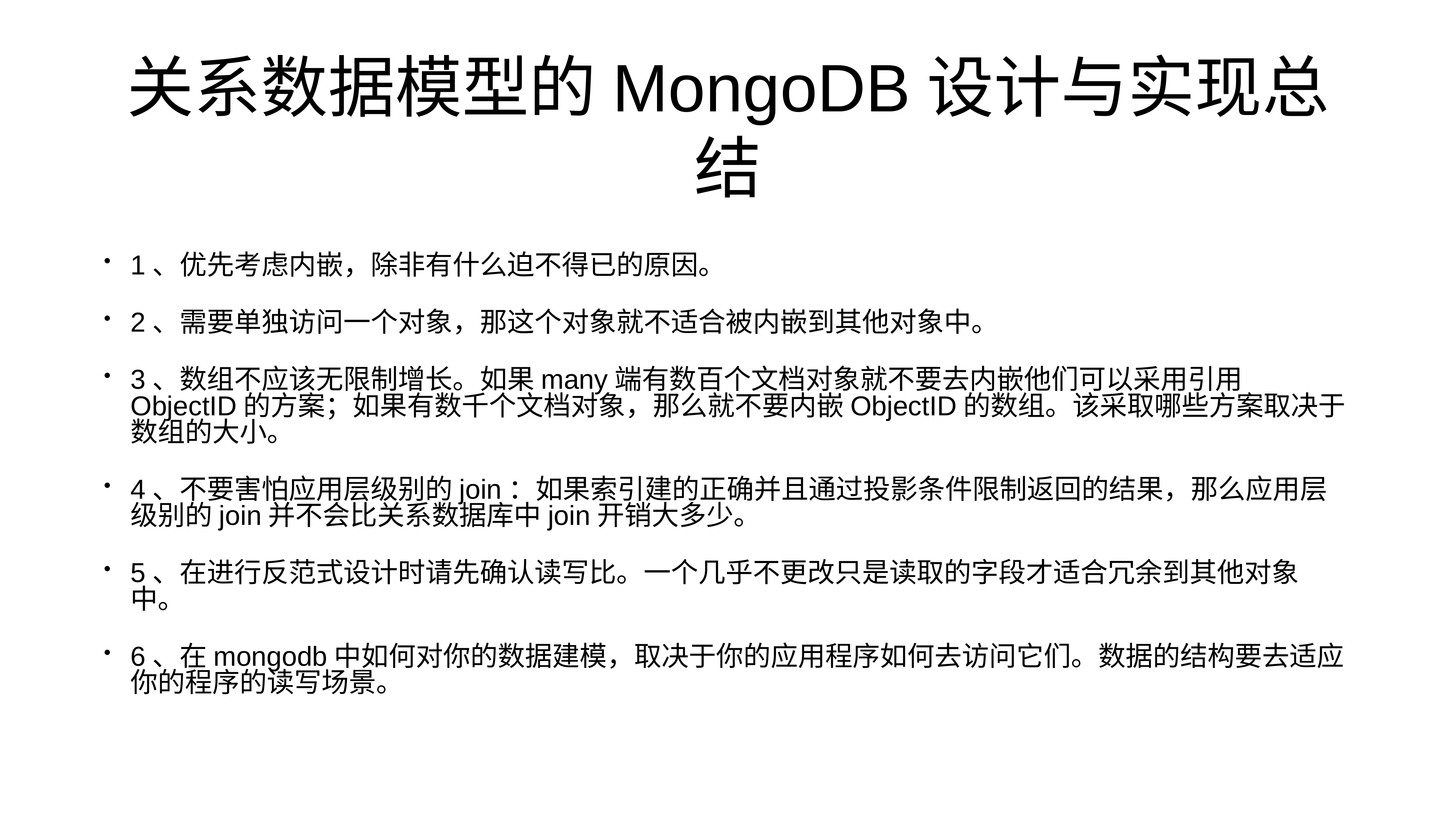

# 关系数据模型的MongoDB设计与实现总结
1、优先考虑内嵌，除非有什么迫不得已的原因。
2、需要单独访问一个对象，那这个对象就不适合被内嵌到其他对象中。
3、数组不应该无限制增长。如果many端有数百个文档对象就不要去内嵌他们可以采用引用ObjectID的方案；如果有数千个文档对象，那么就不要内嵌ObjectID的数组。该采取哪些方案取决于数组的大小。
4、不要害怕应用层级别的join：如果索引建的正确并且通过投影条件限制返回的结果，那么应用层级别的join并不会比关系数据库中join开销大多少。
5、在进行反范式设计时请先确认读写比。一个几乎不更改只是读取的字段才适合冗余到其他对象中。
6、在mongodb中如何对你的数据建模，取决于你的应用程序如何去访问它们。数据的结构要去适应你的程序的读写场景。